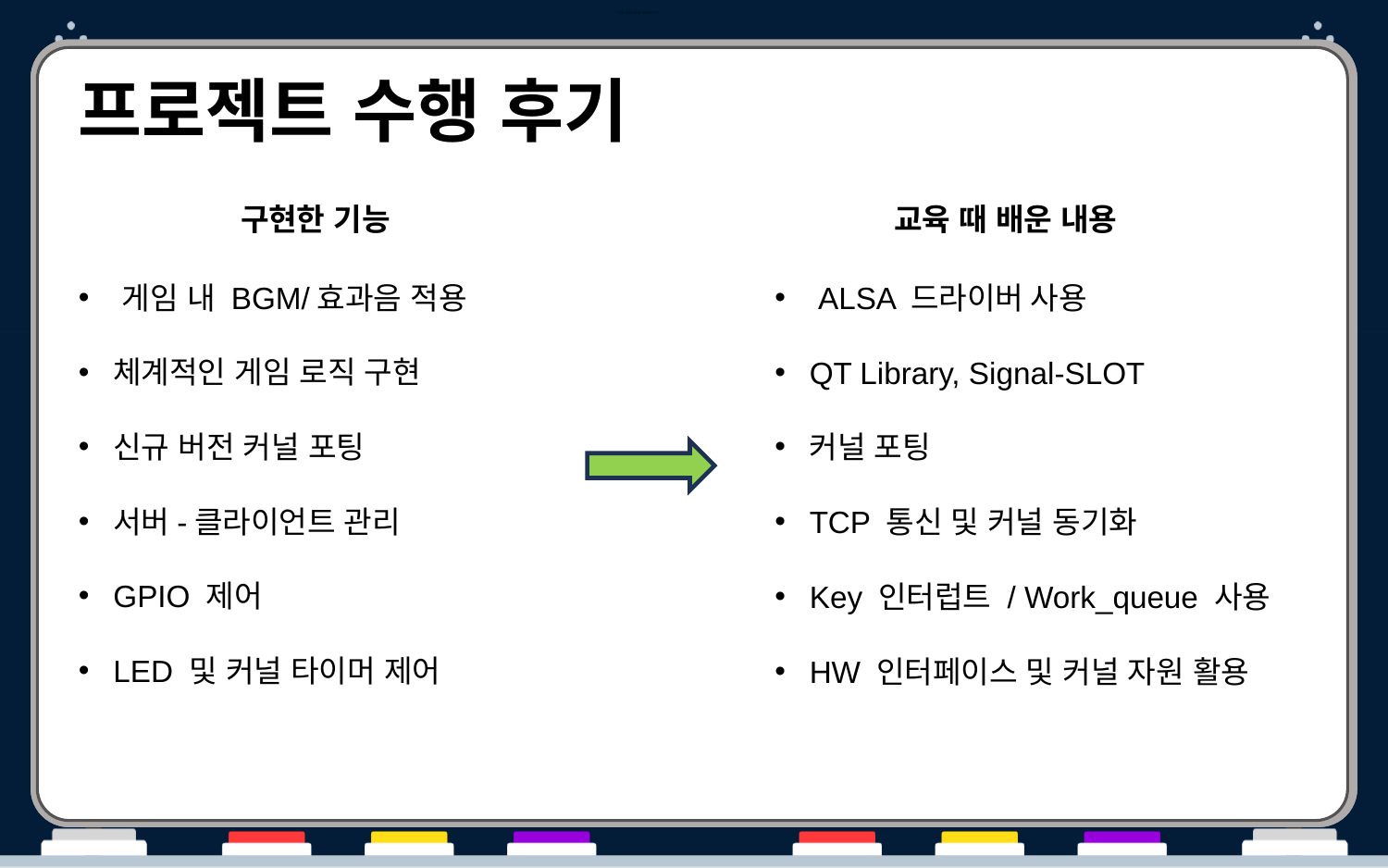

# 프로젝트 수행 후기
구현한 기능
교육 때 배운 내용​
게임 내 BGM/효과음 적용
체계적인 게임 로직 구현
신규 버전 커널 포팅
서버-클라이언트 관리
GPIO 제어
LED 및 커널 타이머 제어

ALSA 드라이버 사용
QT Library, Signal-SLOT
커널 포팅
TCP 통신 및 커널 동기화
Key 인터럽트 / Work_queue 사용
HW 인터페이스 및 커널 자원 활용